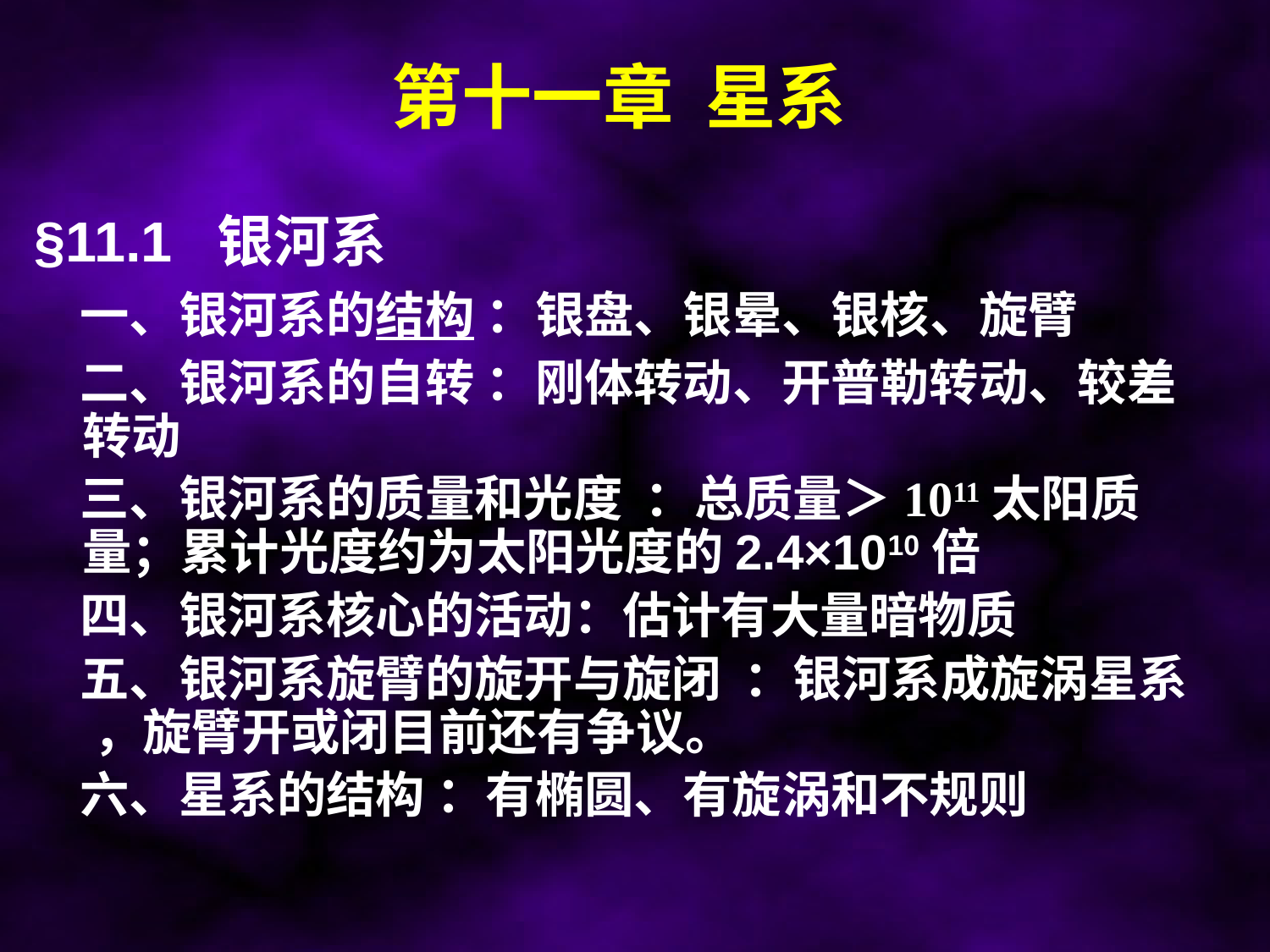

# 第十一章  星系

§11.1  银河系
   一、银河系的结构 ：银盘、银晕、银核、旋臂
   二、银河系的自转 ：刚体转动、开普勒转动、较差转动
   三、银河系的质量和光度  ：总质量＞1011太阳质量；累计光度约为太阳光度的2.4×1010倍
   四、银河系核心的活动：估计有大量暗物质
   五、银河系旋臂的旋开与旋闭  ：银河系成旋涡星系 ，旋臂开或闭目前还有争议。
   六、星系的结构 ：有椭圆、有旋涡和不规则